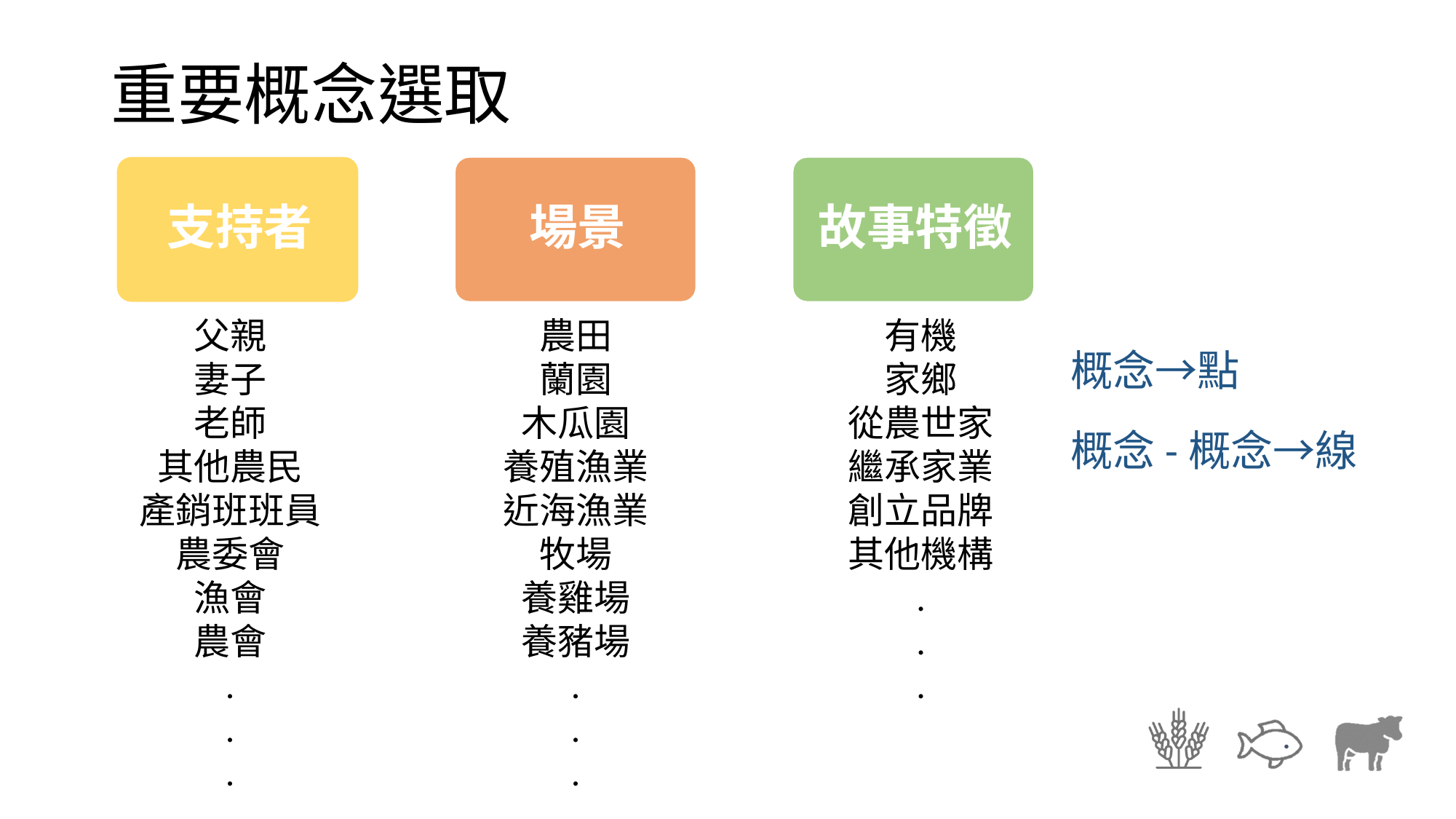

# 重要概念選取
支持者

場景

故事特徵
農田
蘭園
木瓜園
養殖漁業
近海漁業
牧場
養雞場
養豬場
.
.
.

有機
家鄉
從農世家
繼承家業
創立品牌
其他機構
.
.
.

父親
妻子
老師
其他農民
產銷班班員
農委會
漁會
農會
.
.
.

概念→點
概念-概念→線